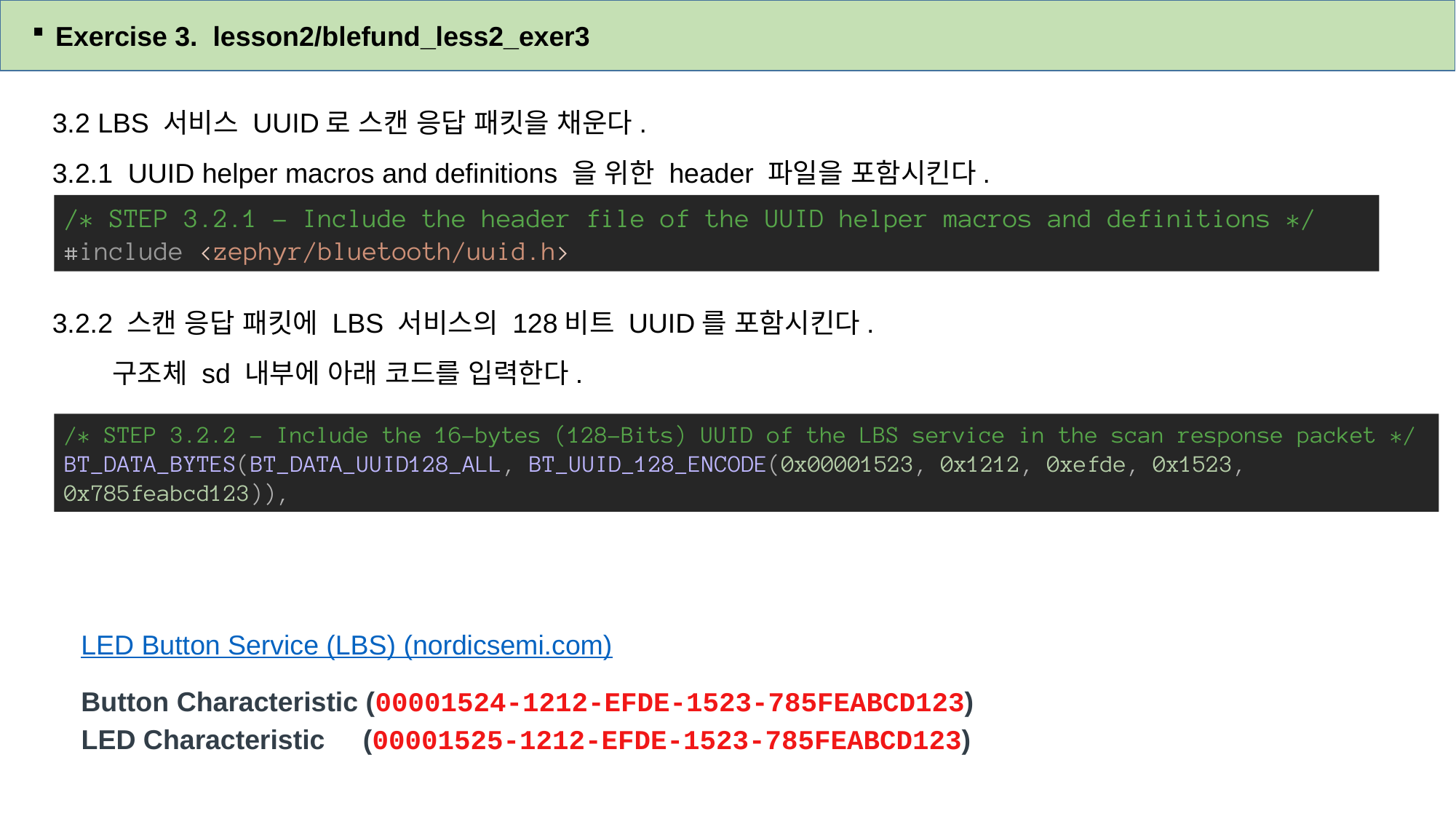

Exercise 3.  lesson2/blefund_less2_exer3

3.2 LBS 서비스 UUID로 스캔 응답 패킷을 채운다.
3.2.1  UUID helper macros and definitions 을 위한 header 파일을 포함시킨다.

3.2.2 스캔 응답 패킷에 LBS 서비스의 128비트 UUID를 포함시킨다.
       구조체 sd 내부에 아래 코드를 입력한다.
/* STEP 3.2.1 - Include the header file of the UUID helper macros and definitions */
#include <zephyr/bluetooth/uuid.h>
/* STEP 3.2.2 - Include the 16-bytes (128-Bits) UUID of the LBS service in the scan response packet */
BT_DATA_BYTES(BT_DATA_UUID128_ALL, BT_UUID_128_ENCODE(0x00001523, 0x1212, 0xefde, 0x1523, 0x785feabcd123)),

LED Button Service (LBS) (nordicsemi.com)
Button Characteristic (00001524-1212-EFDE-1523-785FEABCD123)
LED Characteristic     (00001525-1212-EFDE-1523-785FEABCD123)